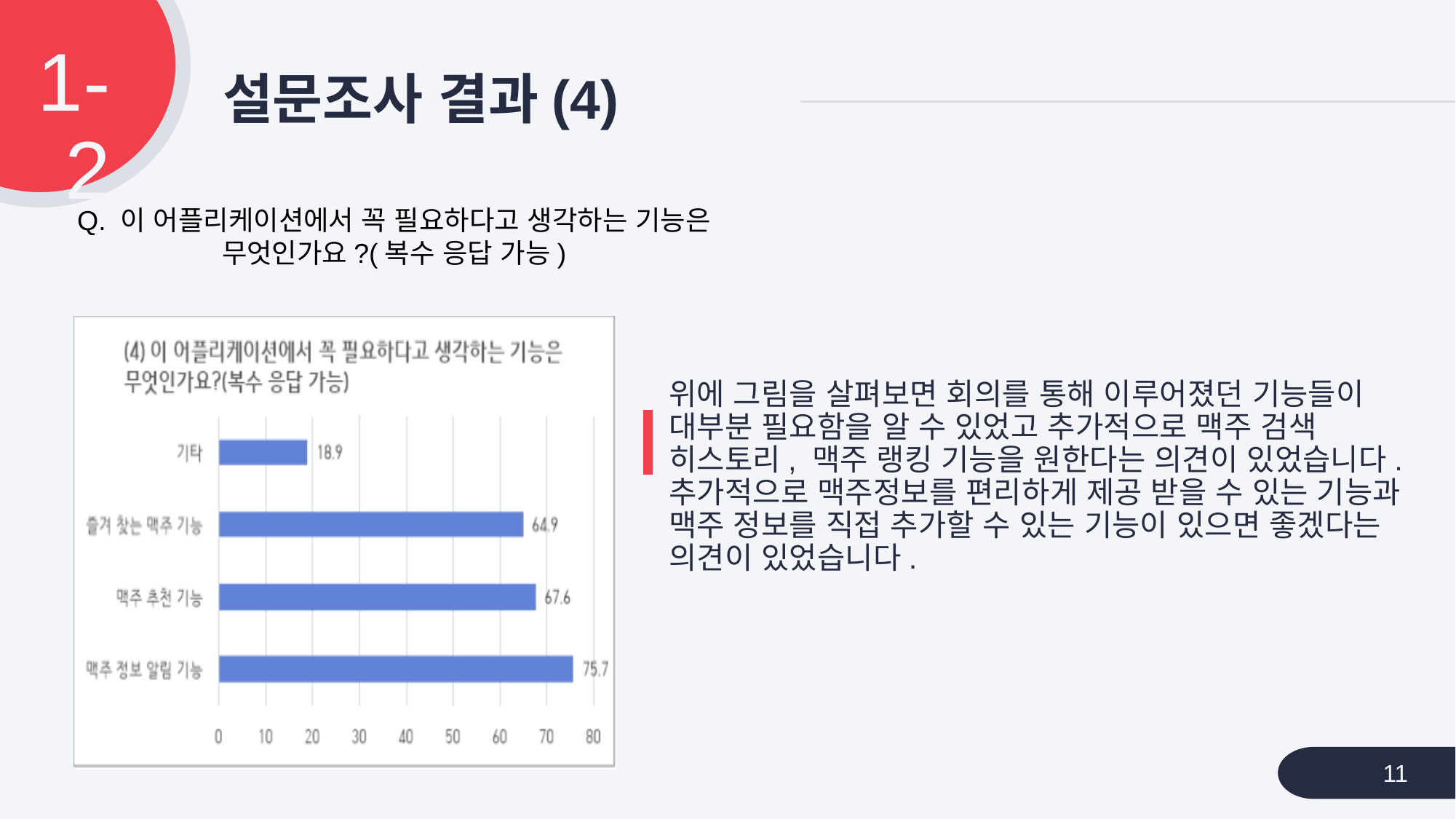

1-2
# 설문조사 결과(4)
Q. 이 어플리케이션에서 꼭 필요하다고 생각하는 기능은
무엇인가요?(복수 응답 가능)

### Chart

| Category |
|---|
위에 그림을 살펴보면 회의를 통해 이루어졌던 기능들이 대부분 필요함을 알 수 있었고 추가적으로 맥주 검색 히스토리, 맥주 랭킹 기능을 원한다는 의견이 있었습니다. 추가적으로 맥주정보를 편리하게 제공 받을 수 있는 기능과 맥주 정보를 직접 추가할 수 있는 기능이 있으면 좋겠다는 의견이 있었습니다.

       11